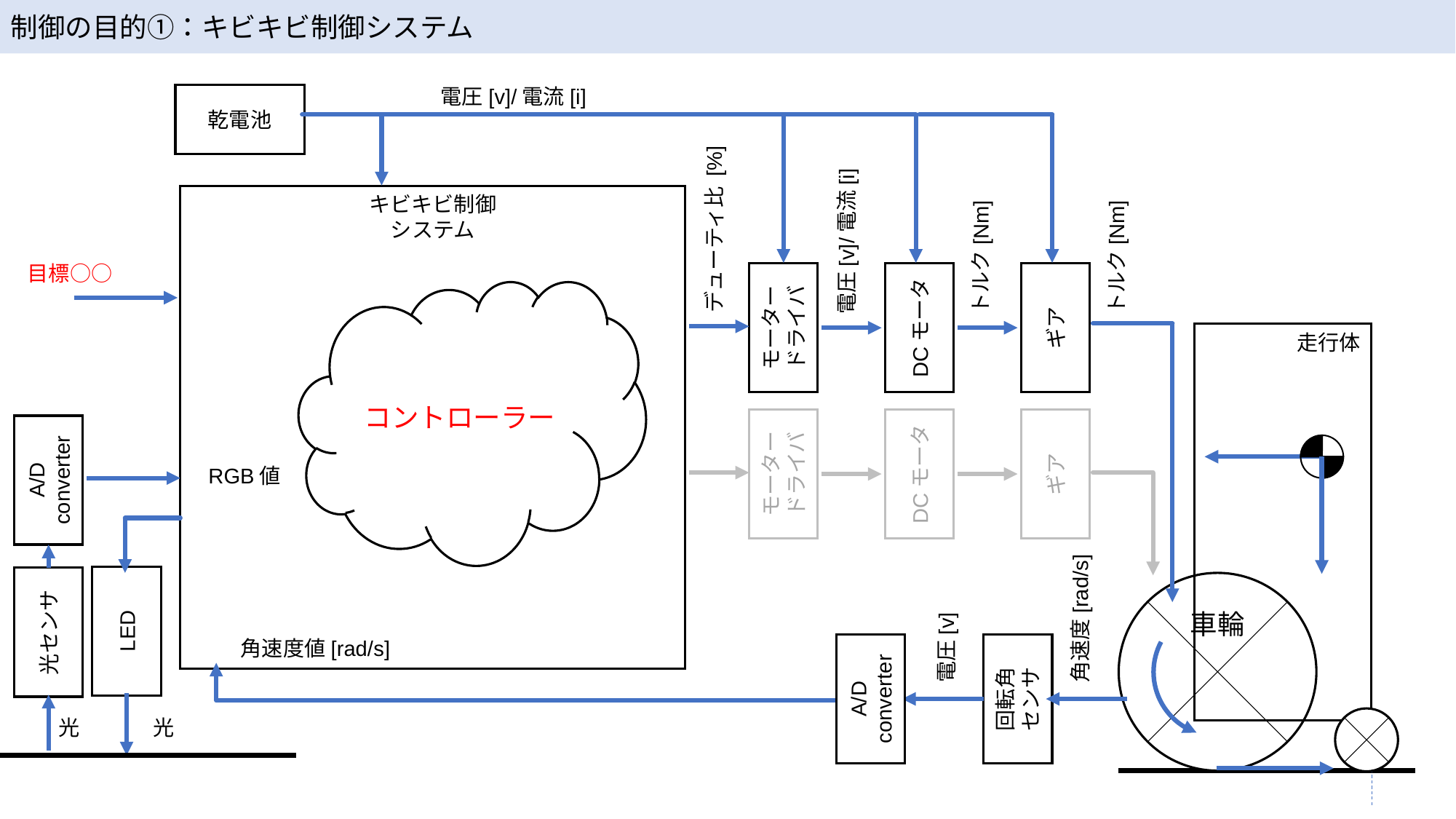

制御の目的①：キビキビ制御システム
電圧[v]/電流[i]
乾電池
キビキビ制御
システム
デューティ比 [%]
電圧[v]/電流[i]
トルク[Nm]
トルク[Nm]
目標○○
モーター
ドライバ
DCモータ
ギア
走行体

モーター
ドライバ
DCモータ
ギア
A/D
converter
RGB値
車輪
角速度[rad/s]
電圧[v]
LED
光センサ

角速度値[rad/s]
A/D
converter
回転角
センサ
光
光

コントローラー